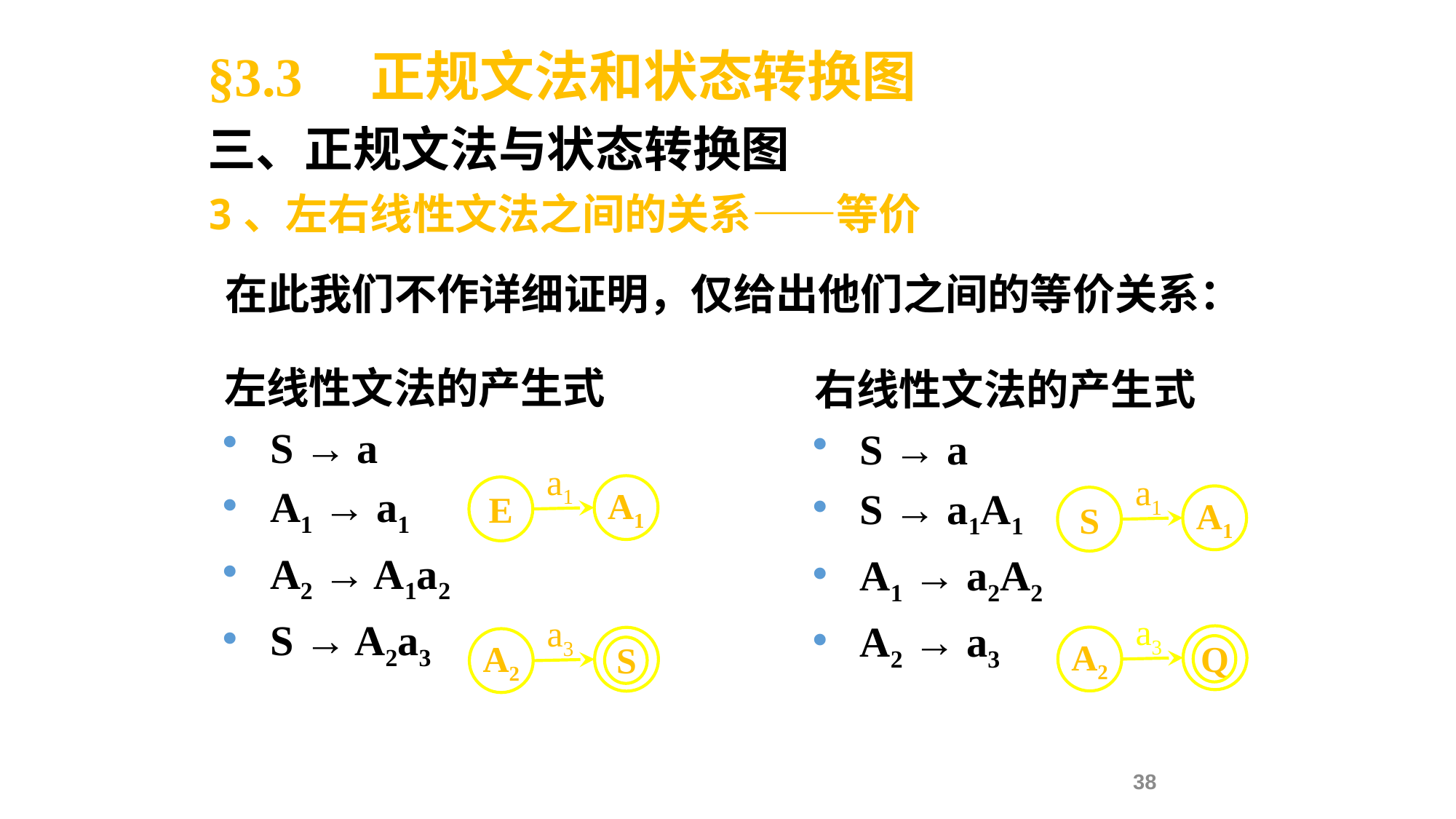

§3.3    正规文法和状态转换图
三、正规文法与状态转换图
3、左右线性文法之间的关系——等价

在此我们不作详细证明，仅给出他们之间的等价关系：
左线性文法的产生式
S → a
A1 → a1
A2 → A1a2
S → A2a3
右线性文法的产生式
S → a
S → a1A1
A1 → a2A2
A2 → a3
a1
a1
A1
E
A1
S
a3
a3
Q
A2
S
A2

38